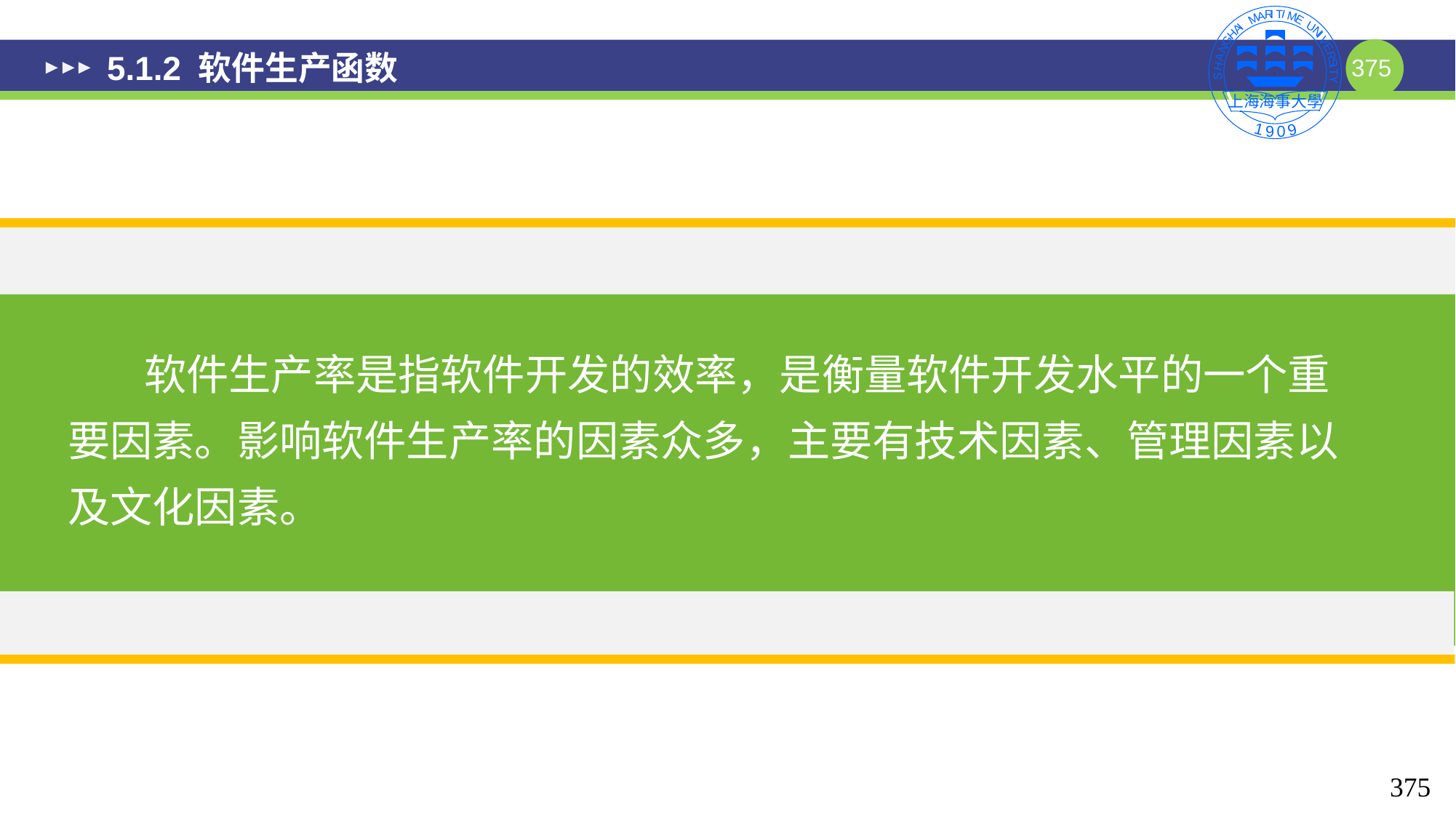

# 5.1.2 软件生产函数

       软件生产率是指软件开发的效率，是衡量软件开发水平的一个重要因素。影响软件生产率的因素众多，主要有技术因素、管理因素以及文化因素。

375
375